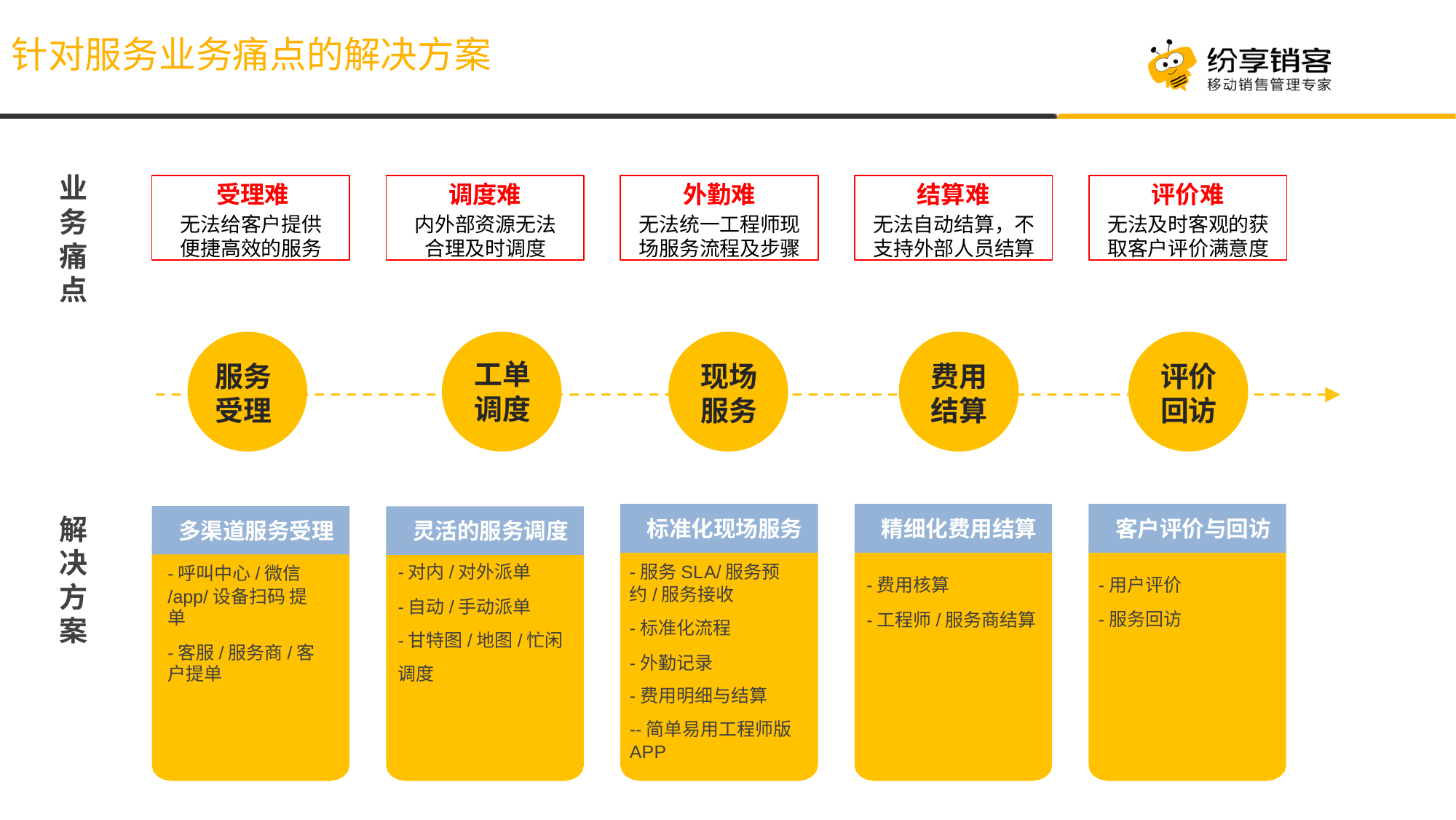

# 针对服务业务痛点的解决方案
业 务 痛 点
评价难
无法及时客观的获 取客户评价满意度
结算难
无法自动结算，不 支持外部人员结算
调度难
内外部资源无法 合理及时调度
外勤难
无法统一工程师现 场服务流程及步骤
受理难
无法给客户提供 便捷高效的服务

工单 调度

服务 受理
现场 服务
费用 结算
评价 回访

标准化现场服务
精细化费用结算
客户评价与回访
多渠道服务受理
灵活的服务调度
解 决 方 案

-费用核算
-工程师/服务商结算
-呼叫中心/微信
/app/设备扫码 提单
-客服/服务商/客户提单
-对内/对外派单
-自动/手动派单
-甘特图/地图/忙闲
调度
-服务SLA/服务预约/服务接收
-标准化流程
-外勤记录
-费用明细与结算
--简单易用工程师版APP
-用户评价
-服务回访